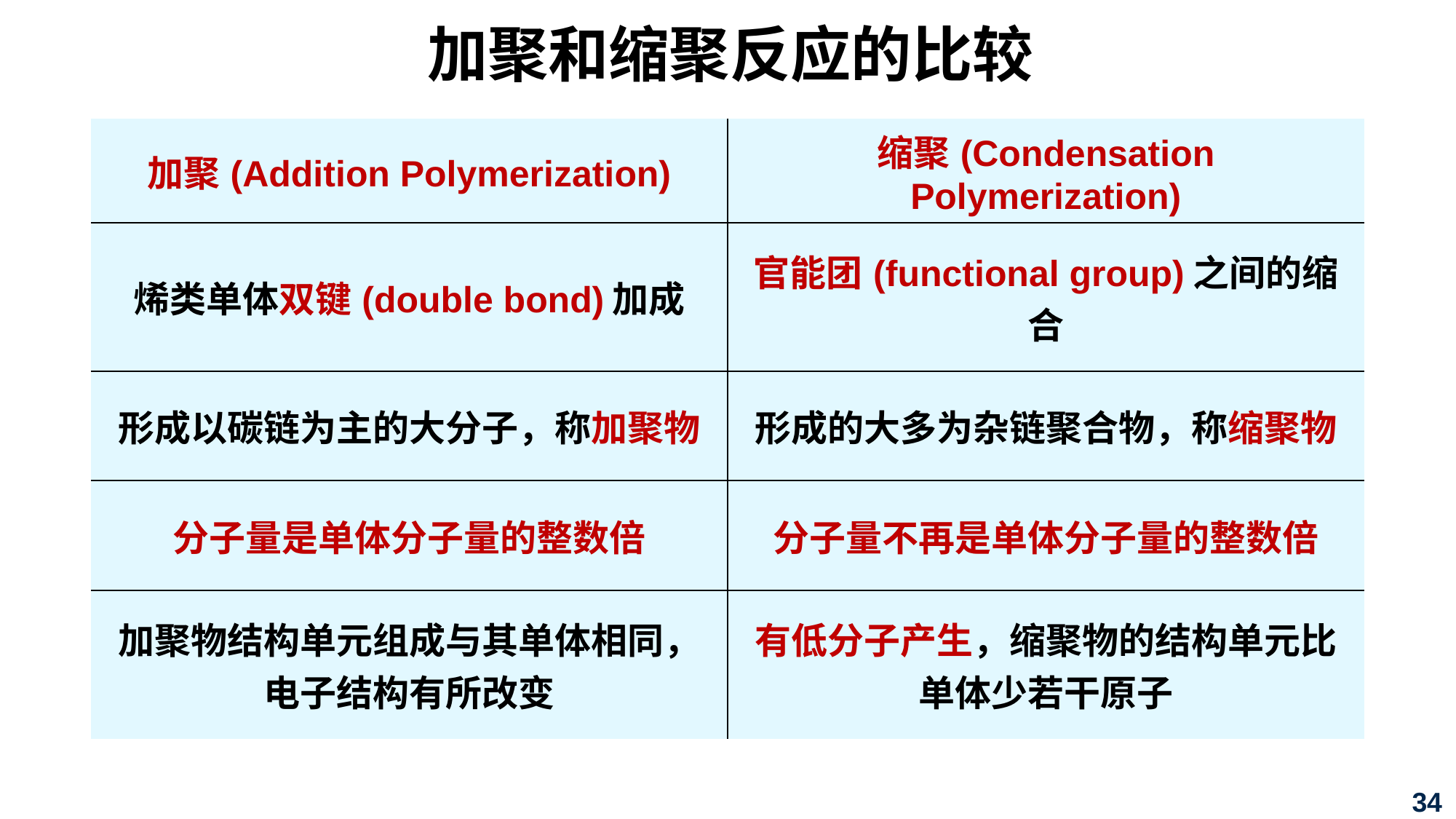

加聚和缩聚反应的比较
| 加聚(Addition Polymerization) | 缩聚(Condensation Polymerization) |
| --- | --- |
| 烯类单体双键(double bond)加成 | 官能团(functional group)之间的缩合 |
| 形成以碳链为主的大分子，称加聚物 | 形成的大多为杂链聚合物，称缩聚物 |
| 分子量是单体分子量的整数倍 | 分子量不再是单体分子量的整数倍 |
| 加聚物结构单元组成与其单体相同，电子结构有所改变 | 有低分子产生，缩聚物的结构单元比单体少若干原子 |
34